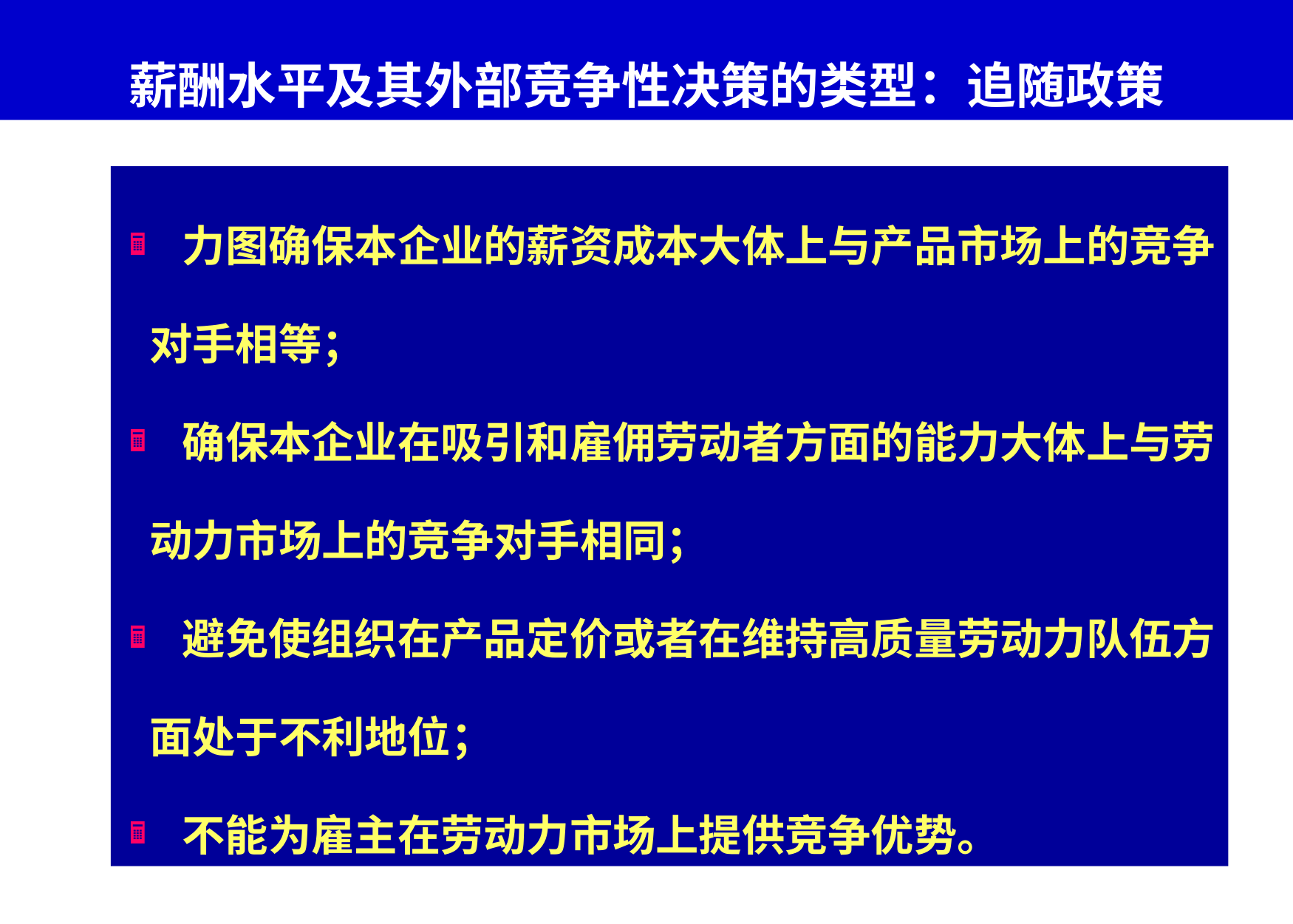

# 薪酬水平及其外部竞争性决策的类型：追随政策
  力图确保本企业的薪资成本大体上与产品市场上的竞争对手相等；
  确保本企业在吸引和雇佣劳动者方面的能力大体上与劳动力市场上的竞争对手相同；
  避免使组织在产品定价或者在维持高质量劳动力队伍方面处于不利地位；
  不能为雇主在劳动力市场上提供竞争优势。